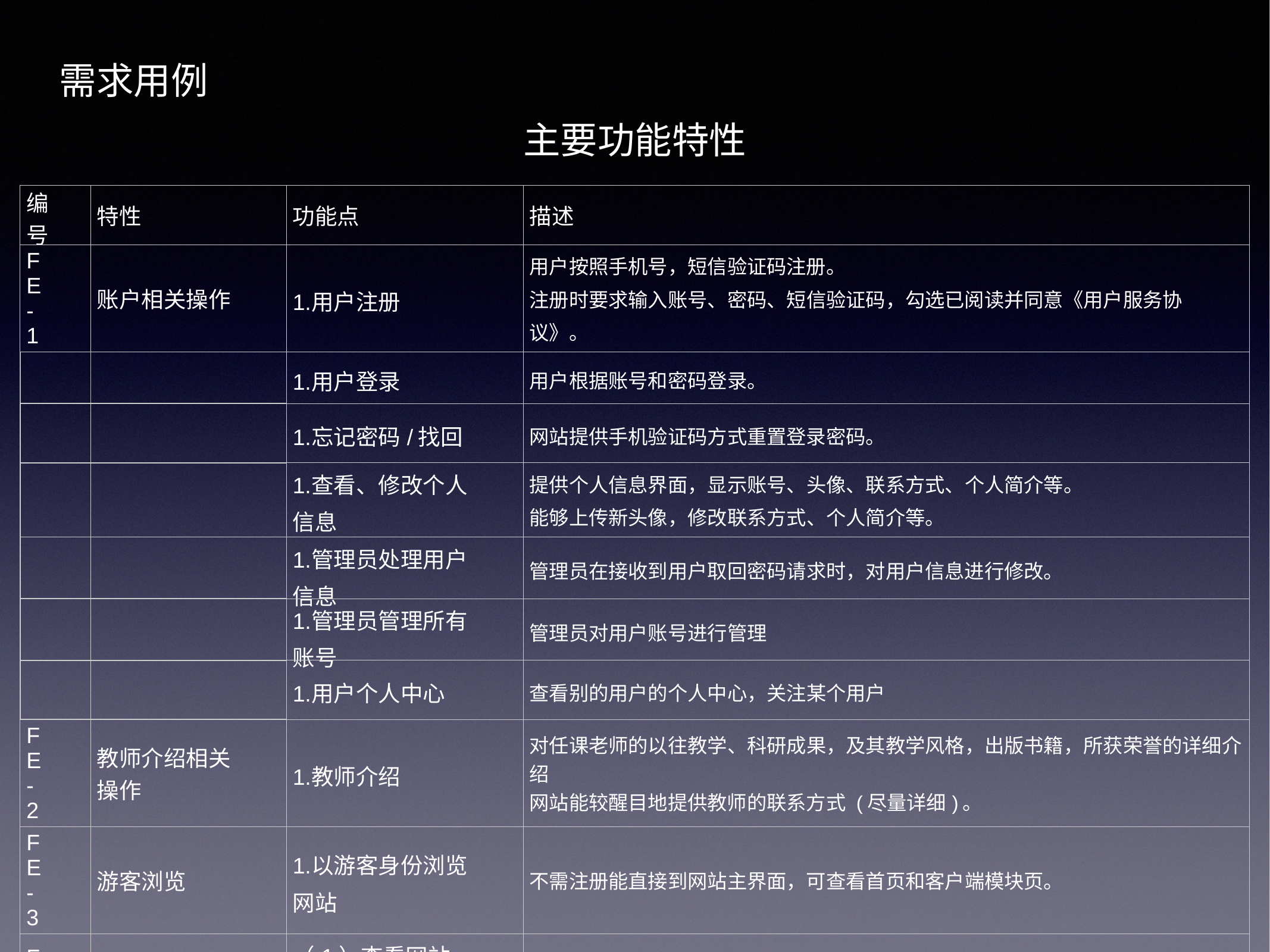

需求用例
主要功能特性
| 编号 | 特性 | 功能点 | 描述 |
| --- | --- | --- | --- |
| FE-1 | 账户相关操作 | 用户注册 | 用户按照手机号，短信验证码注册。 注册时要求输入账号、密码、短信验证码，勾选已阅读并同意《用户服务协议》。 |
|  |  | 用户登录 | 用户根据账号和密码登录。 |
|  |  | 忘记密码/找回 | 网站提供手机验证码方式重置登录密码。 |
|  |  | 查看、修改个人信息 | 提供个人信息界面，显示账号、头像、联系方式、个人简介等。 能够上传新头像，修改联系方式、个人简介等。 |
|  |  | 管理员处理用户信息 | 管理员在接收到用户取回密码请求时，对用户信息进行修改。 |
|  |  | 管理员管理所有账号 | 管理员对用户账号进行管理 |
|  |  | 用户个人中心 | 查看别的用户的个人中心，关注某个用户 |
| FE-2 | 教师介绍相关操作 | 教师介绍 | 对任课老师的以往教学、科研成果，及其教学风格，出版书籍，所获荣誉的详细介绍 网站能较醒目地提供教师的联系方式 (尽量详细)。 |
| FE-3 | 游客浏览 | 以游客身份浏览网站 | 不需注册能直接到网站主界面，可查看首页和客户端模块页。 |
| FE-5 | 消息相关操作 | （1）查看网站通知 | 在系统消息里查看网站通知 |
|  |  | （2）查看论坛通知 | 在系统消息里查看论坛通知，点击条目可以跳转到相关帖子 |